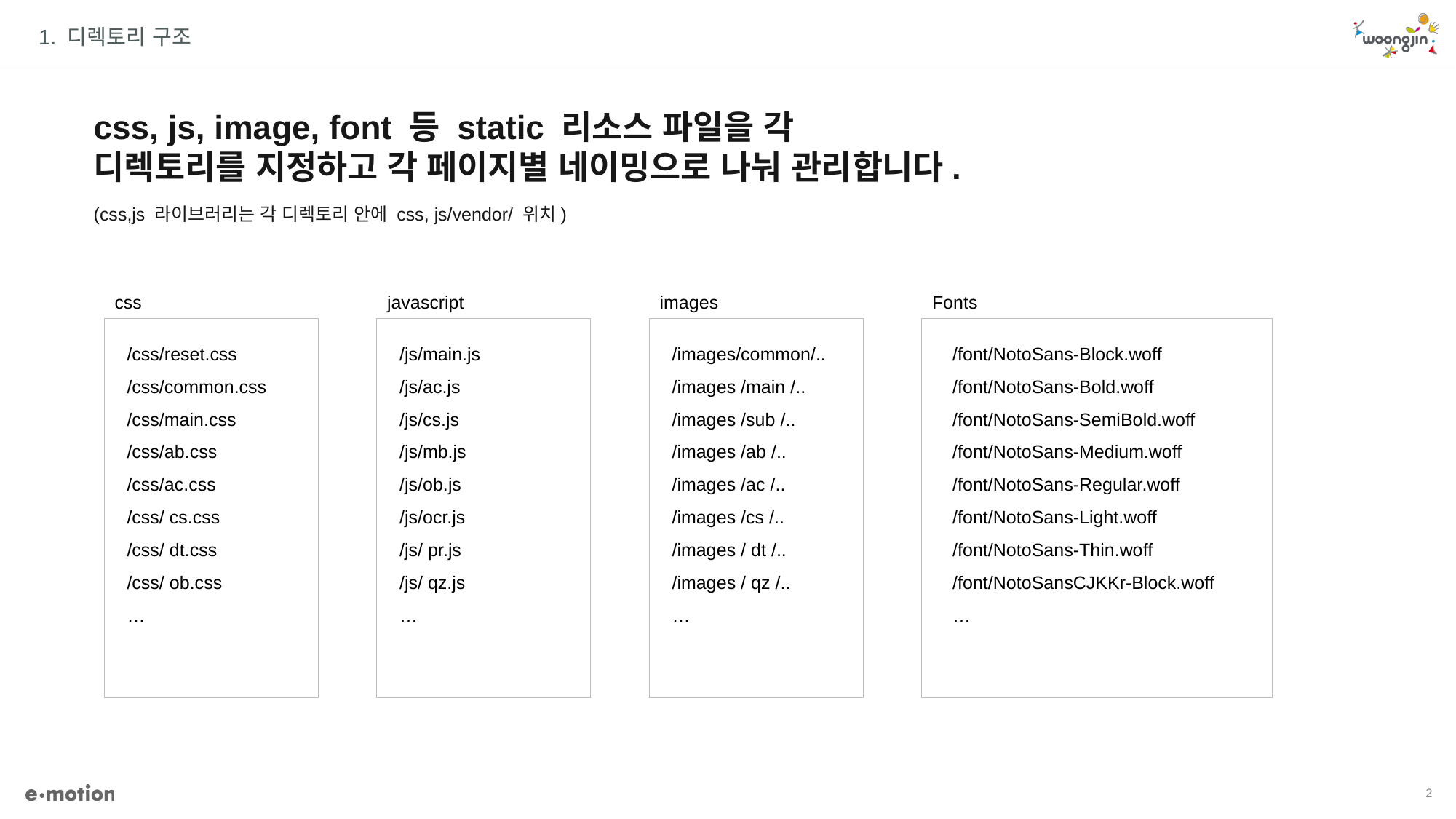

1. 디렉토리 구조
css, js, image, font 등 static 리소스 파일을 각
디렉토리를 지정하고 각 페이지별 네이밍으로 나눠 관리합니다.
(css,js 라이브러리는 각 디렉토리 안에 css, js/vendor/ 위치)
css
javascript
images
Fonts

/css/reset.css
/css/common.css
/css/main.css
/css/ab.css
/css/ac.css
/css/ cs.css
/css/ dt.css
/css/ ob.css
…
/js/main.js
/js/ac.js
/js/cs.js
/js/mb.js
/js/ob.js
/js/ocr.js
/js/ pr.js
/js/ qz.js
…
/images/common/..
/images /main /..
/images /sub /..
/images /ab /..
/images /ac /..
/images /cs /..
/images / dt /..
/images / qz /..
…
/font/NotoSans-Block.woff
/font/NotoSans-Bold.woff
/font/NotoSans-SemiBold.woff
/font/NotoSans-Medium.woff
/font/NotoSans-Regular.woff
/font/NotoSans-Light.woff
/font/NotoSans-Thin.woff
/font/NotoSansCJKKr-Block.woff
…
2